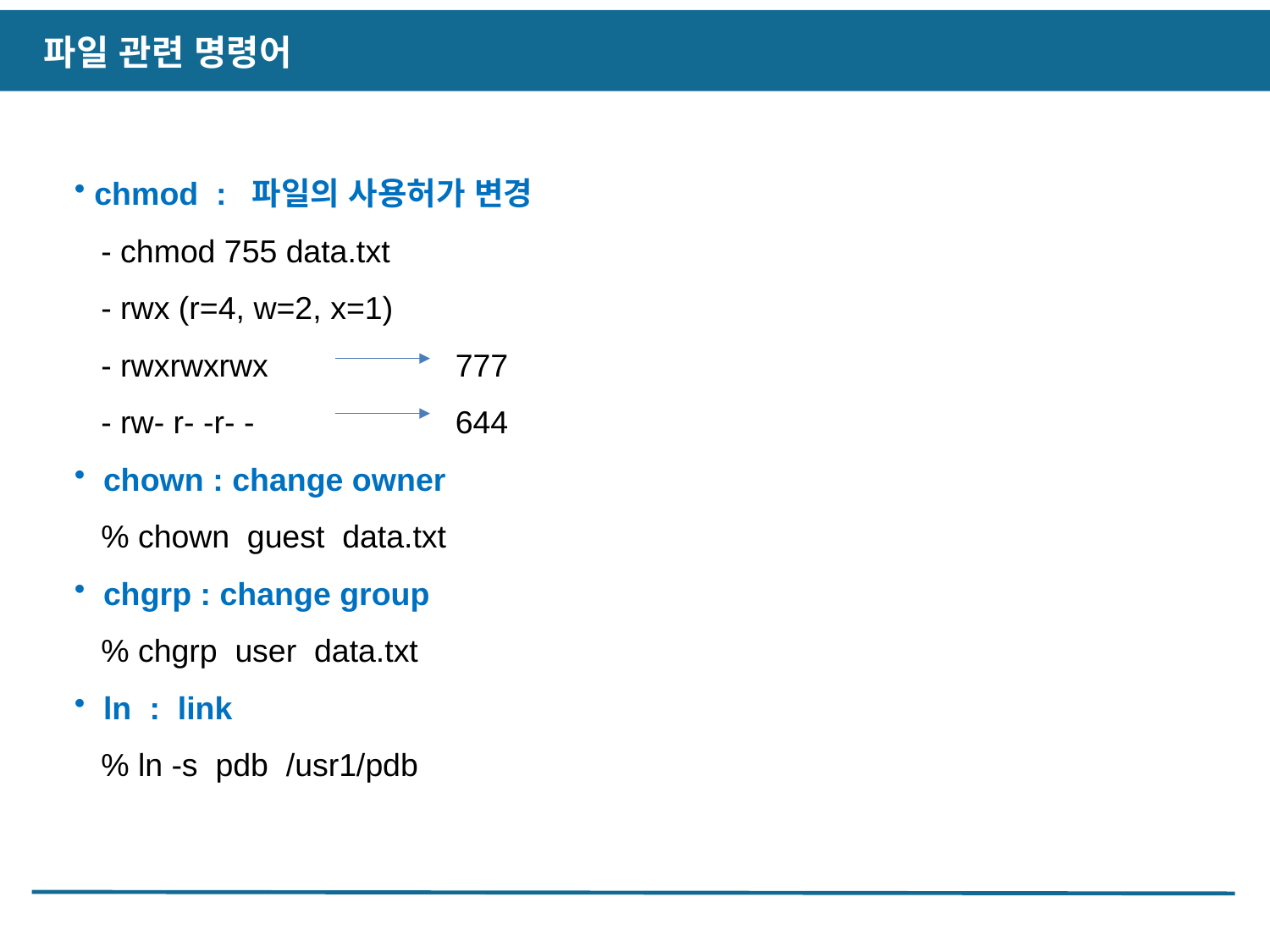

파일 관련 명령어
 chmod  :  파일의 사용허가 변경
   - chmod 755 data.txt
   - rwx (r=4, w=2, x=1)
   - rwxrwxrwx		777
   - rw- r- -r- -		644
  chown : change owner
   % chown  guest  data.txt
  chgrp : change group
   % chgrp  user  data.txt
  ln  :  link
   % ln -s  pdb  /usr1/pdb